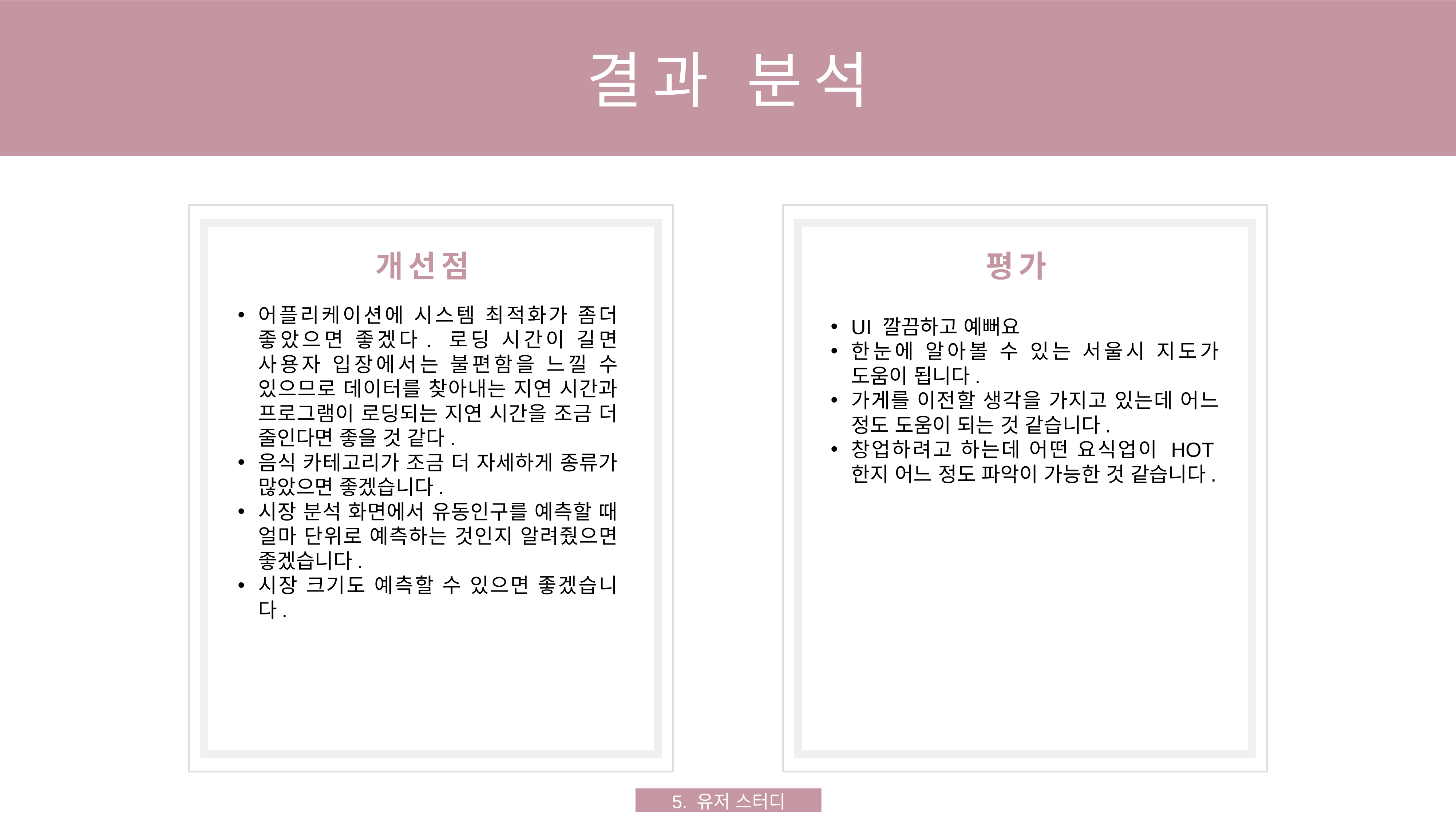

결과 분석

개선점
평가
어플리케이션에 시스템 최적화가 좀더 좋았으면 좋겠다. 로딩 시간이 길면 사용자 입장에서는 불편함을 느낄 수 있으므로 데이터를 찾아내는 지연 시간과 프로그램이 로딩되는 지연 시간을 조금 더 줄인다면 좋을 것 같다.
음식 카테고리가 조금 더 자세하게 종류가 많았으면 좋겠습니다.
시장 분석 화면에서 유동인구를 예측할 때 얼마 단위로 예측하는 것인지 알려줬으면 좋겠습니다.
시장 크기도 예측할 수 있으면 좋겠습니다.

UI 깔끔하고 예뻐요
한눈에 알아볼 수 있는 서울시 지도가 도움이 됩니다.
가게를 이전할 생각을 가지고 있는데 어느 정도 도움이 되는 것 같습니다.
창업하려고 하는데 어떤 요식업이 HOT한지 어느 정도 파악이 가능한 것 같습니다.
5. 유저 스터디